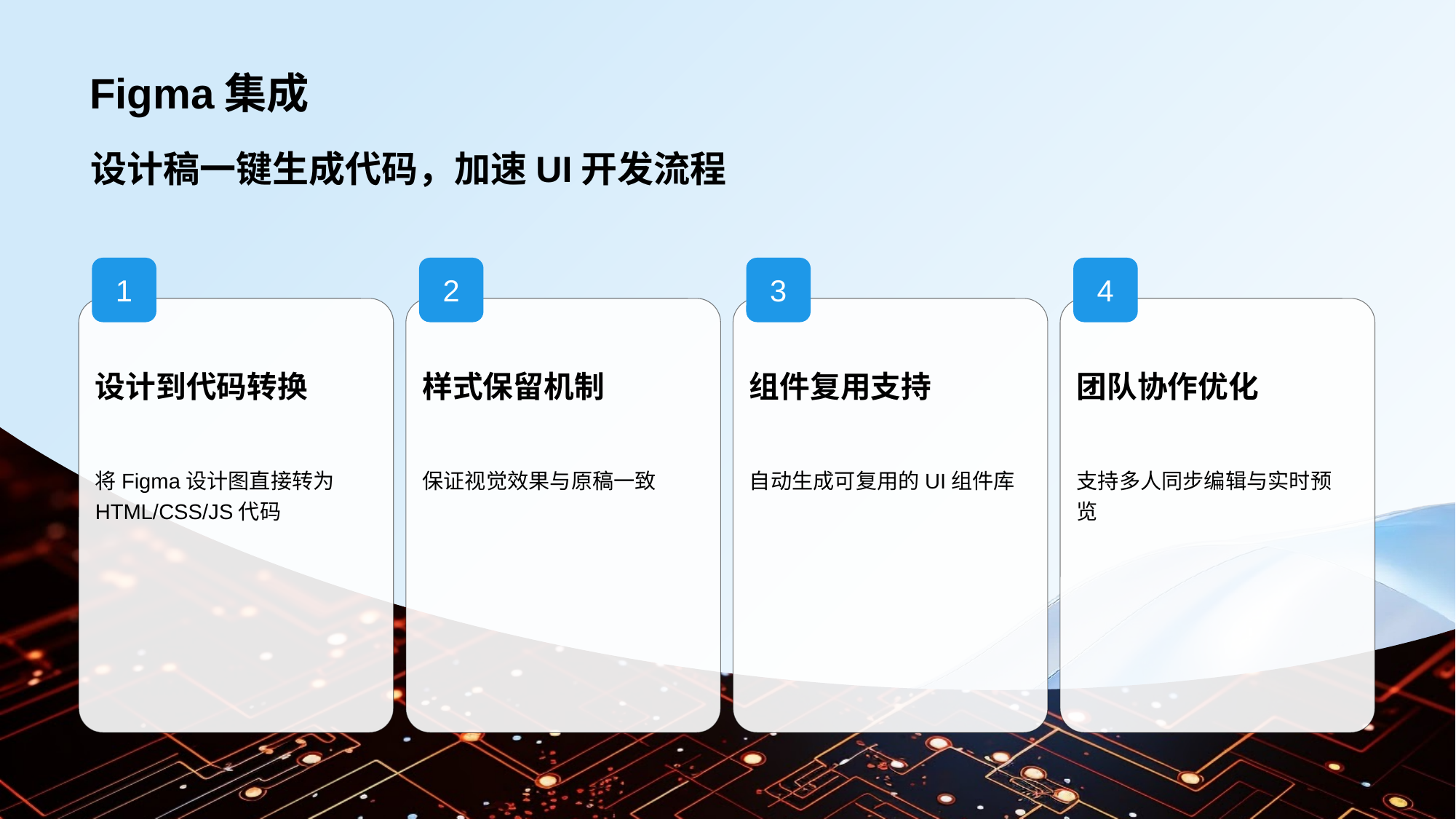

# Figma集成
设计稿一键生成代码，加速UI开发流程
1

设计到代码转换
将Figma设计图直接转为HTML/CSS/JS代码
2

样式保留机制
保证视觉效果与原稿一致
3

组件复用支持
自动生成可复用的UI组件库
4

团队协作优化
支持多人同步编辑与实时预览